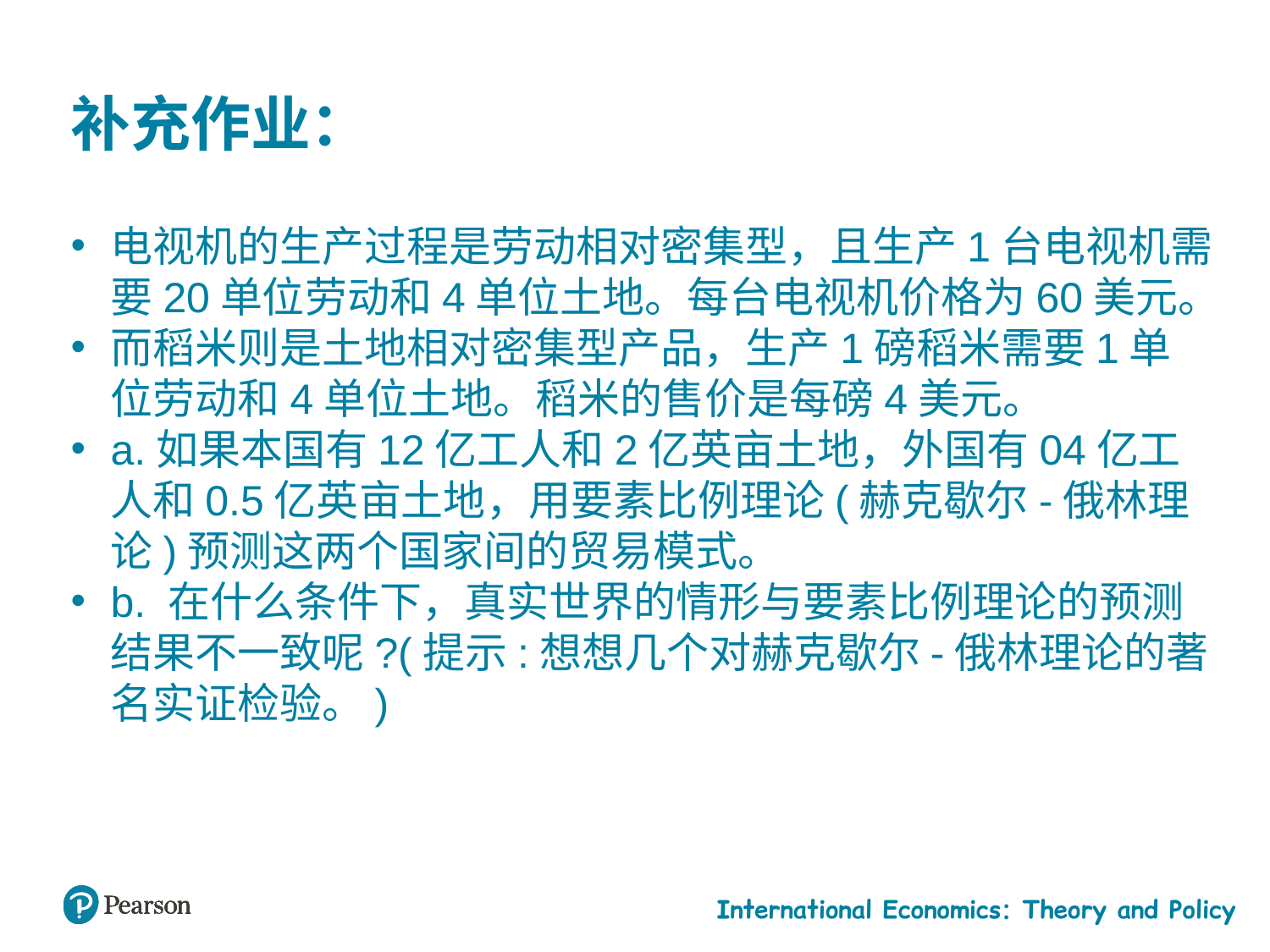

# 补充作业：
电视机的生产过程是劳动相对密集型，且生产1台电视机需要20单位劳动和4单位土地。每台电视机价格为60美元。
而稻米则是土地相对密集型产品，生产1磅稻米需要1单位劳动和4单位土地。稻米的售价是每磅4美元。
a.如果本国有12亿工人和2亿英亩土地，外国有04亿工人和0.5亿英亩土地，用要素比例理论(赫克歇尔-俄林理论)预测这两个国家间的贸易模式。
b. 在什么条件下，真实世界的情形与要素比例理论的预测结果不一致呢?(提示:想想几个对赫克歇尔-俄林理论的著名实证检验。)